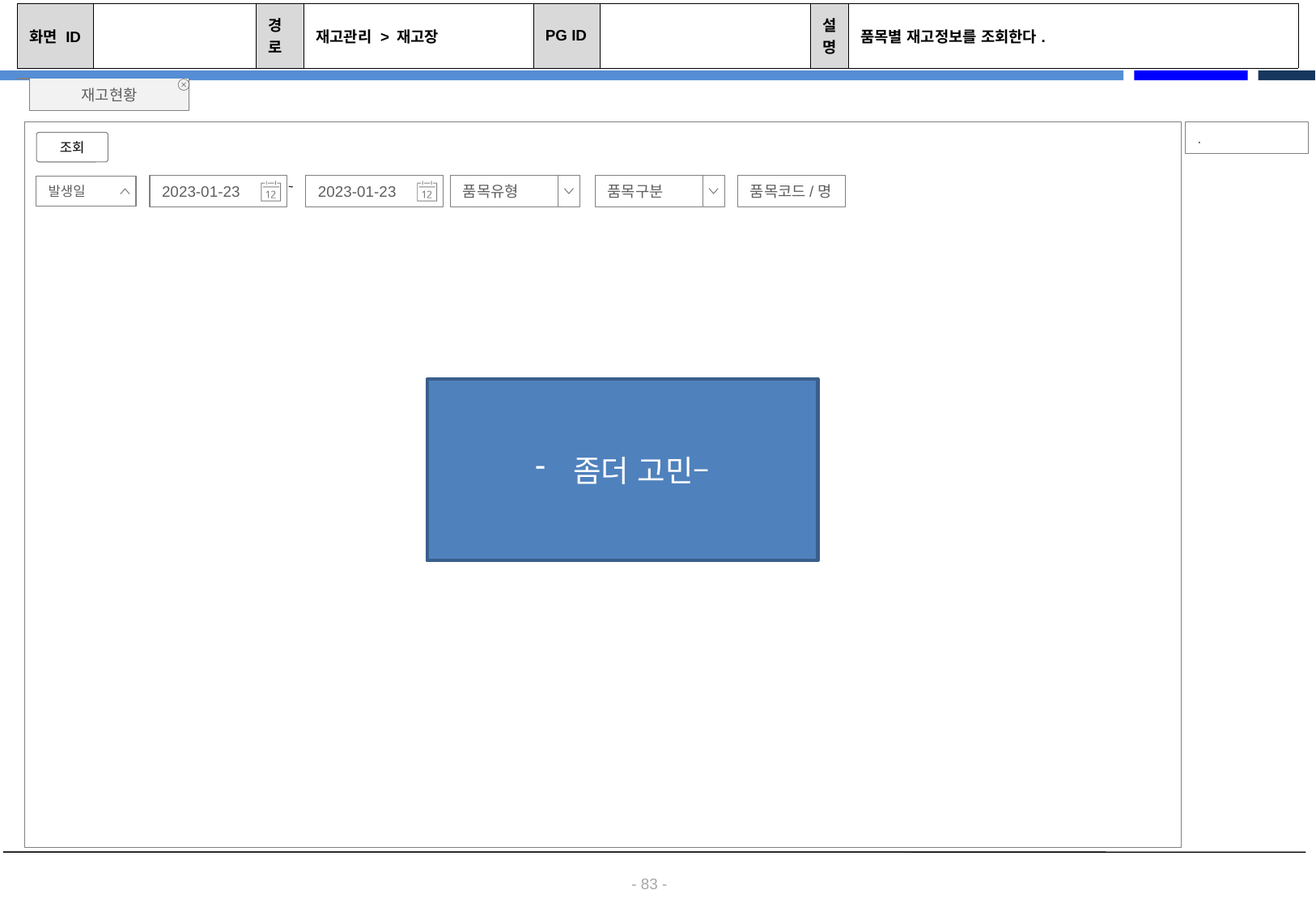

| 화면 ID |  | 경로 | 재고관리 > 재고장 | PG ID |  | 설명 | 품목별 재고정보를 조회한다. |
| --- | --- | --- | --- | --- | --- | --- | --- |
재고현황

.
조회
2023-01-23

~
2023-01-23

품목유형

품목구분

품목코드/명
발생일

좀더 고민–